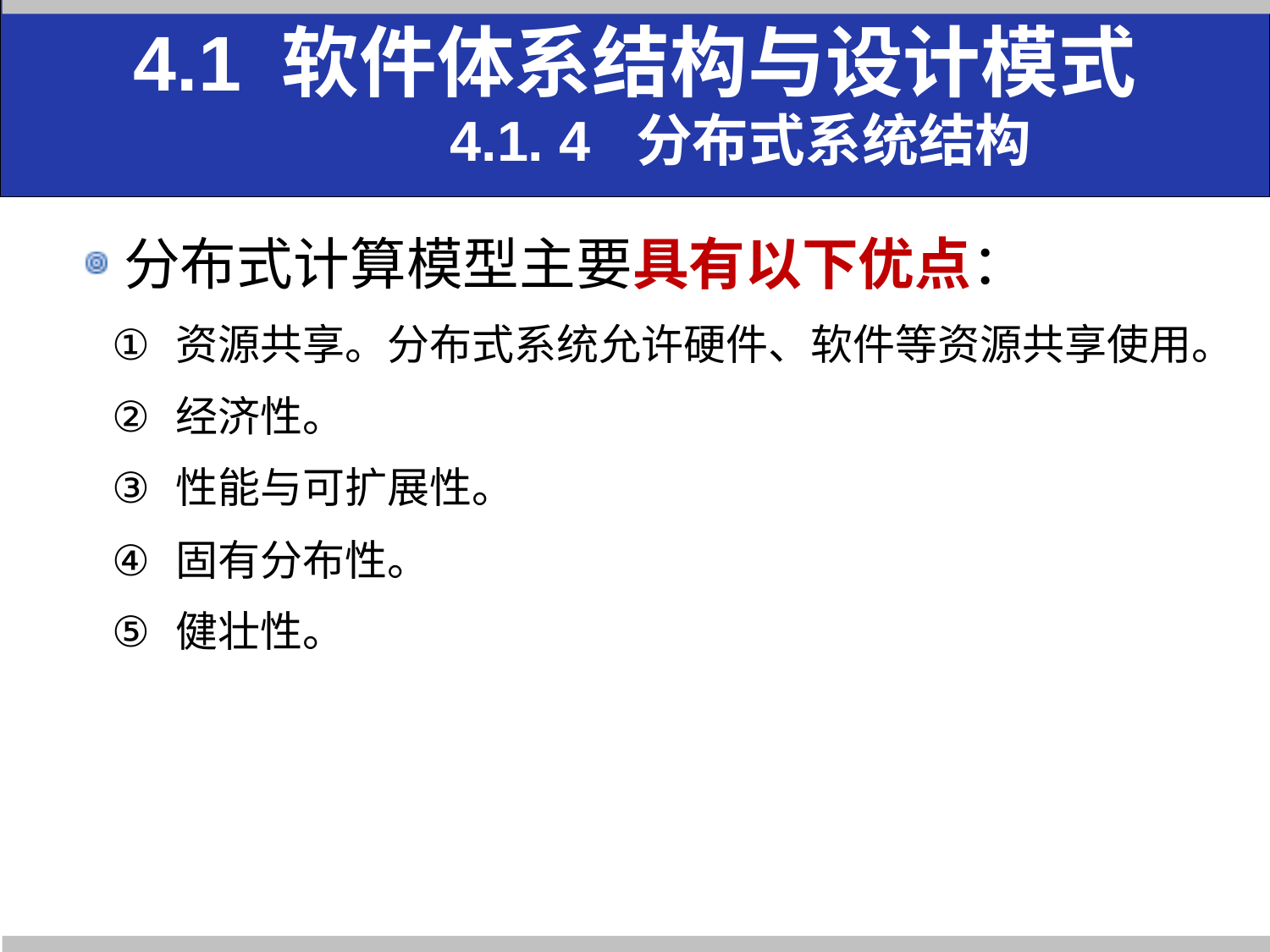

4.1 软件体系结构与设计模式
           4.1. 4  分布式系统结构
分布式计算模型主要具有以下优点：
资源共享。分布式系统允许硬件、软件等资源共享使用。
经济性。
性能与可扩展性。
固有分布性。
健壮性。
417